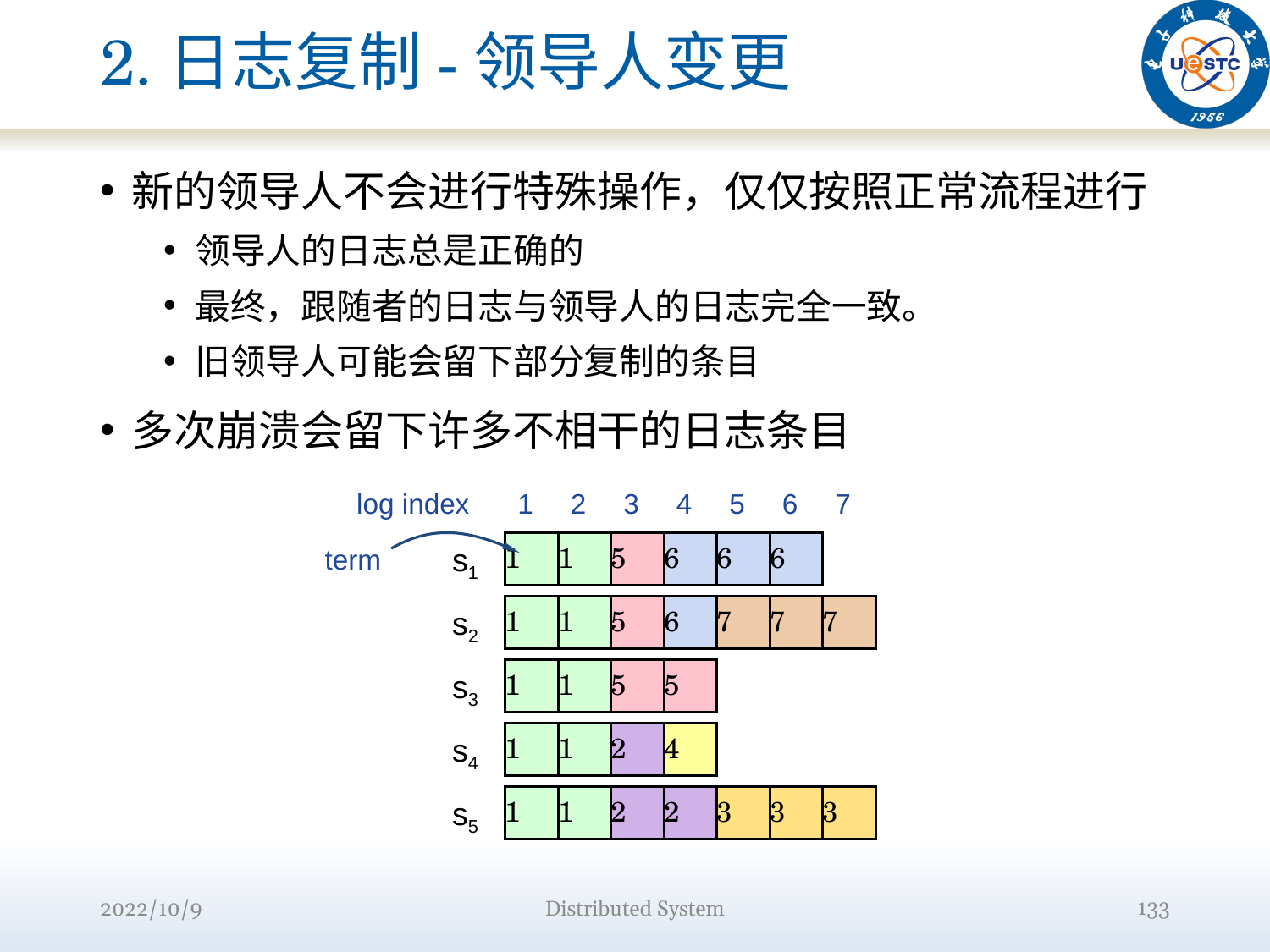

# 2.日志复制-领导人变更
新的领导人不会进行特殊操作，仅仅按照正常流程进行
领导人的日志总是正确的
最终，跟随者的日志与领导人的日志完全一致。
旧领导人可能会留下部分复制的条目
多次崩溃会留下许多不相干的日志条目

1
2
3
4
5
6
7
log index
1
1
5
6
6
6

s1
term
1
1
5
6
7
7
7
s2
1
1
5
5
s3
1
1
2
4
s4
1
1
2
2
3
3
3
s5
2022/10/9
Distributed System
133